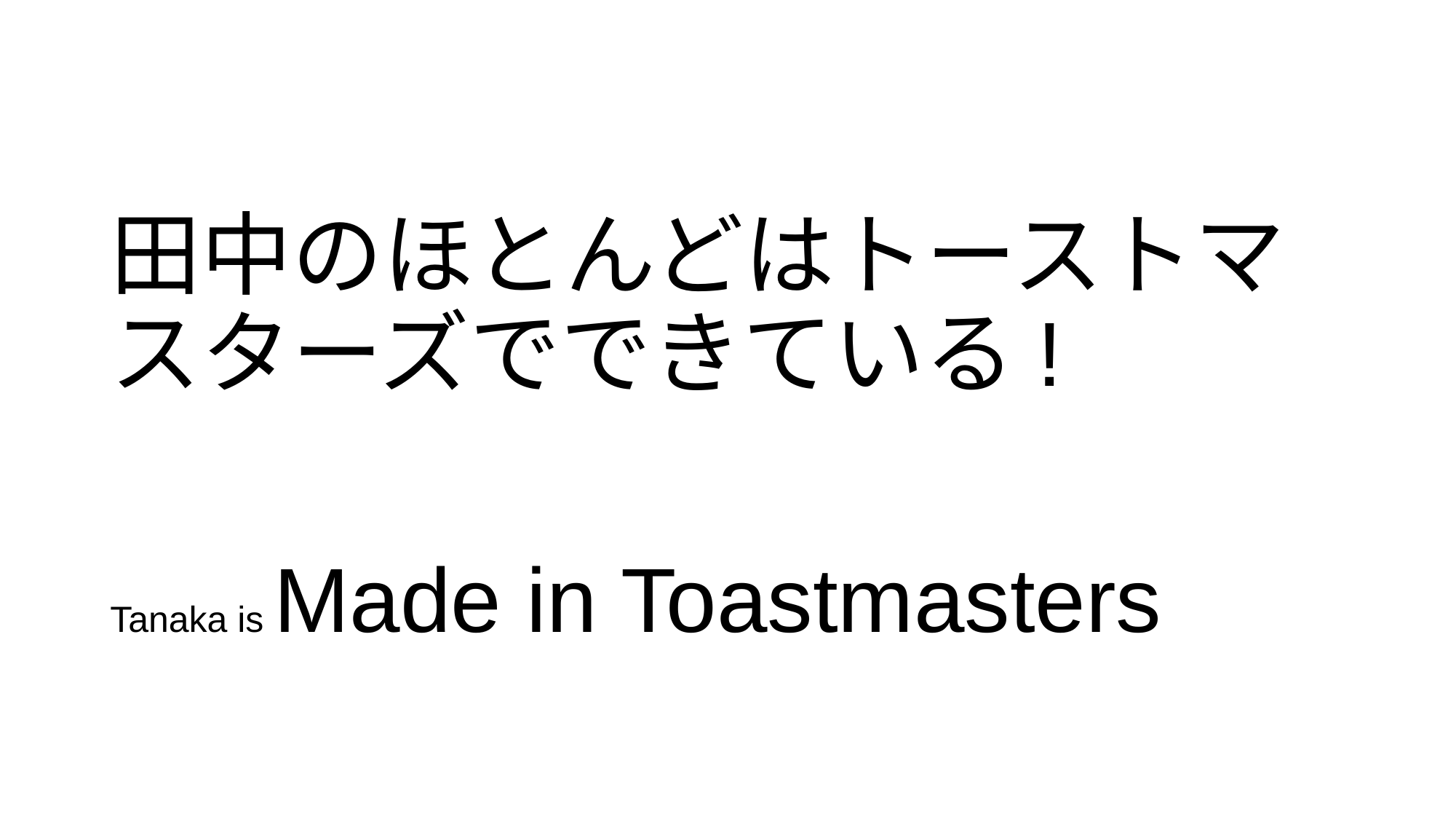

# 田中のほとんどはトーストマスターズでできている!
Tanaka is Made in Toastmasters